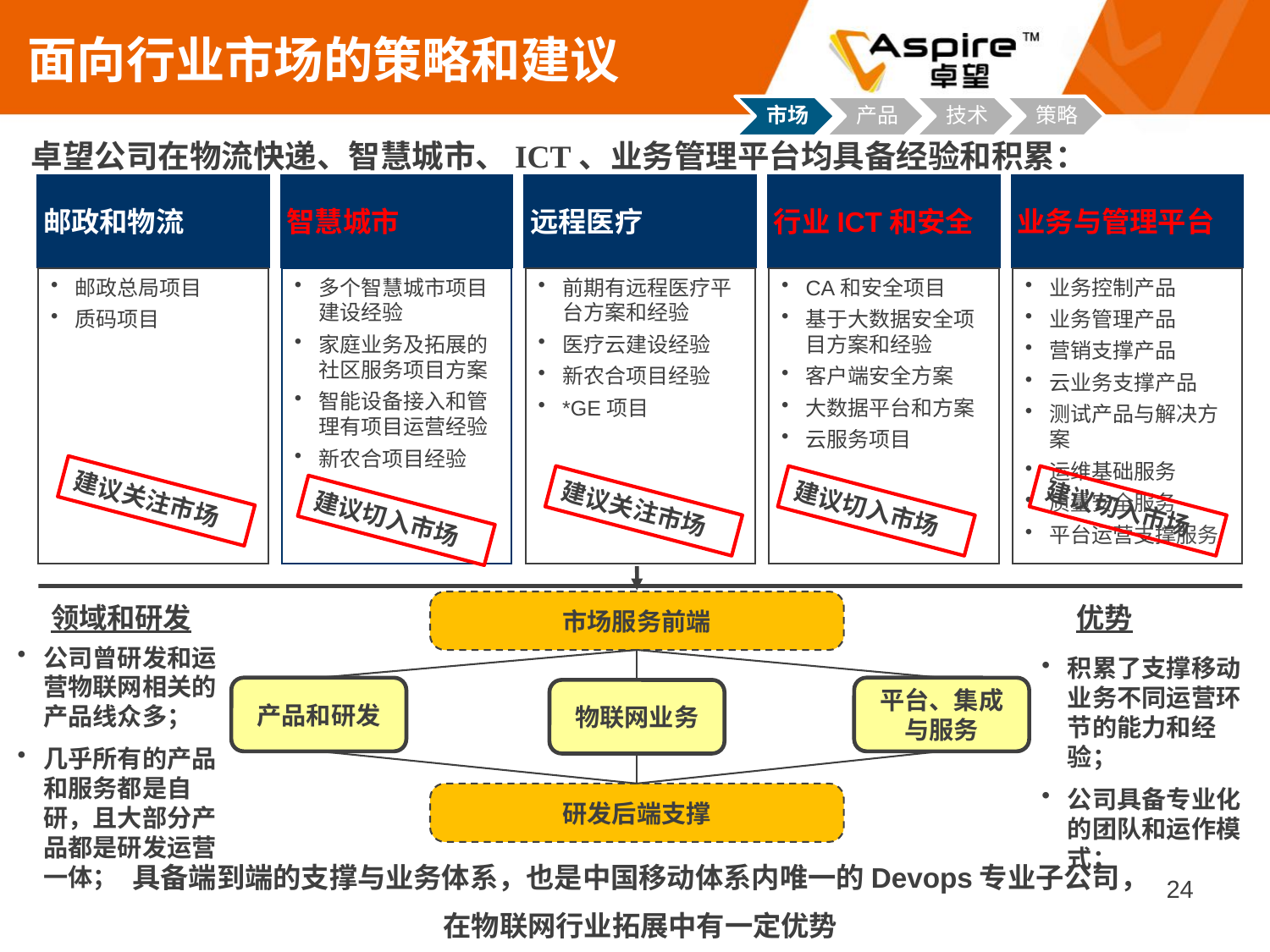

# 面向行业市场的策略和建议
市场
产品
技术
策略
卓望公司在物流快递、智慧城市、ICT、业务管理平台均具备经验和积累：
邮政和物流
智慧城市
远程医疗
行业ICT和安全
业务与管理平台
邮政总局项目
质码项目

多个智慧城市项目建设经验
家庭业务及拓展的社区服务项目方案
智能设备接入和管理有项目运营经验
新农合项目经验

前期有远程医疗平台方案和经验
医疗云建设经验
新农合项目经验
*GE项目

CA和安全项目
基于大数据安全项目方案和经验
客户端安全方案
大数据平台和方案
云服务项目

业务控制产品
业务管理产品
营销支撑产品
云业务支撑产品
测试产品与解决方案
运维基础服务
质量安全服务
平台运营支撑服务
建议关注市场
建议关注市场
建议切入市场
建议切入市场
建议切入市场

市场服务前端
产品和研发
平台、集成与服务
物联网业务
研发后端支撑
领域和研发
优势
公司曾研发和运营物联网相关的产品线众多；
几乎所有的产品和服务都是自研，且大部分产品都是研发运营一体；
积累了支撑移动业务不同运营环节的能力和经验；
公司具备专业化的团队和运作模式；
具备端到端的支撑与业务体系，也是中国移动体系内唯一的Devops专业子公司，
在物联网行业拓展中有一定优势
24